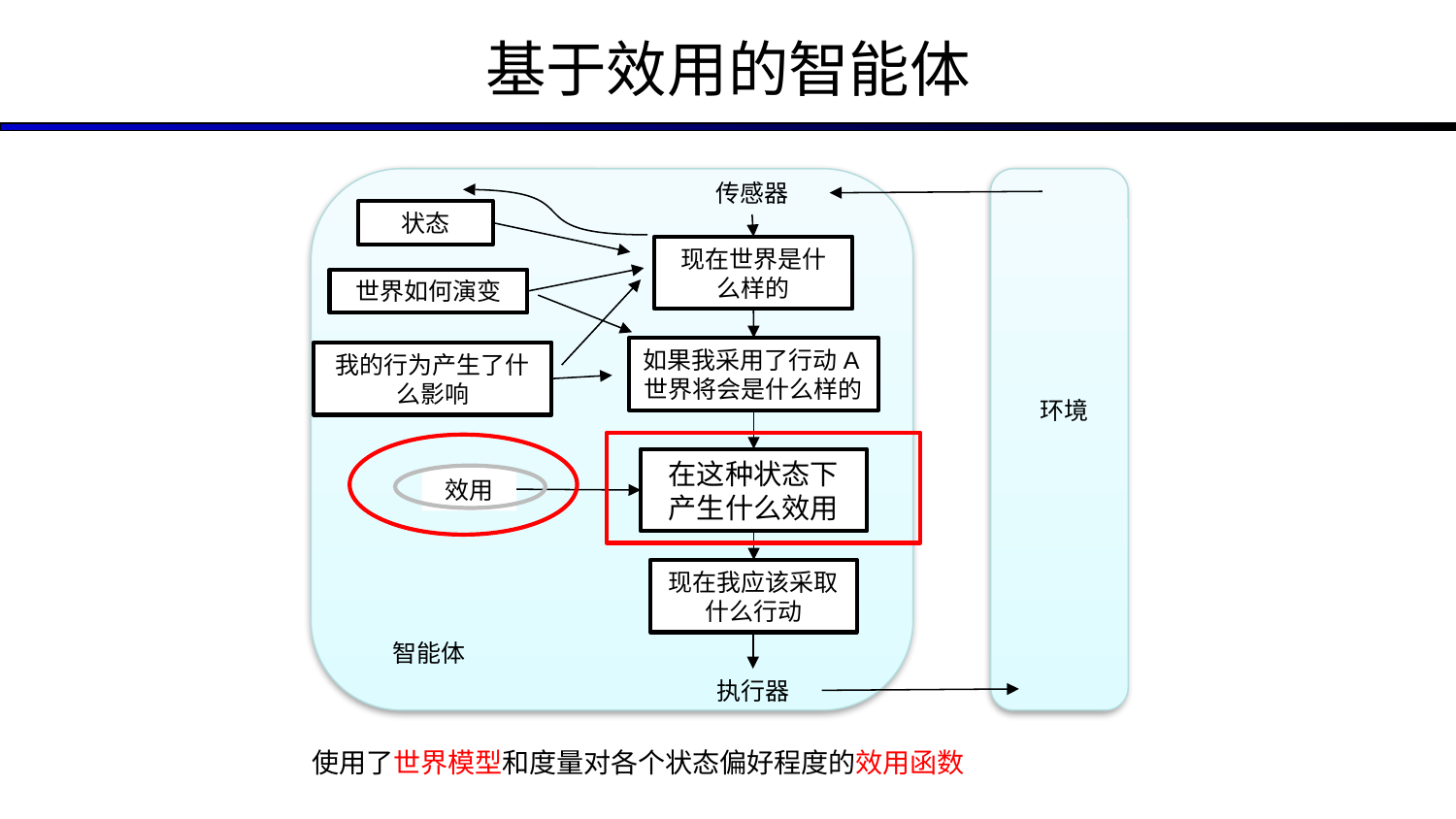

基于效用的智能体

传感器
状态
现在世界是什么样的
世界如何演变
如果我采用了行动A世界将会是什么样的
我的行为产生了什么影响
环境

在这种状态下产生什么效用

效用
现在我应该采取什么行动
智能体
执行器
使用了世界模型和度量对各个状态偏好程度的效用函数